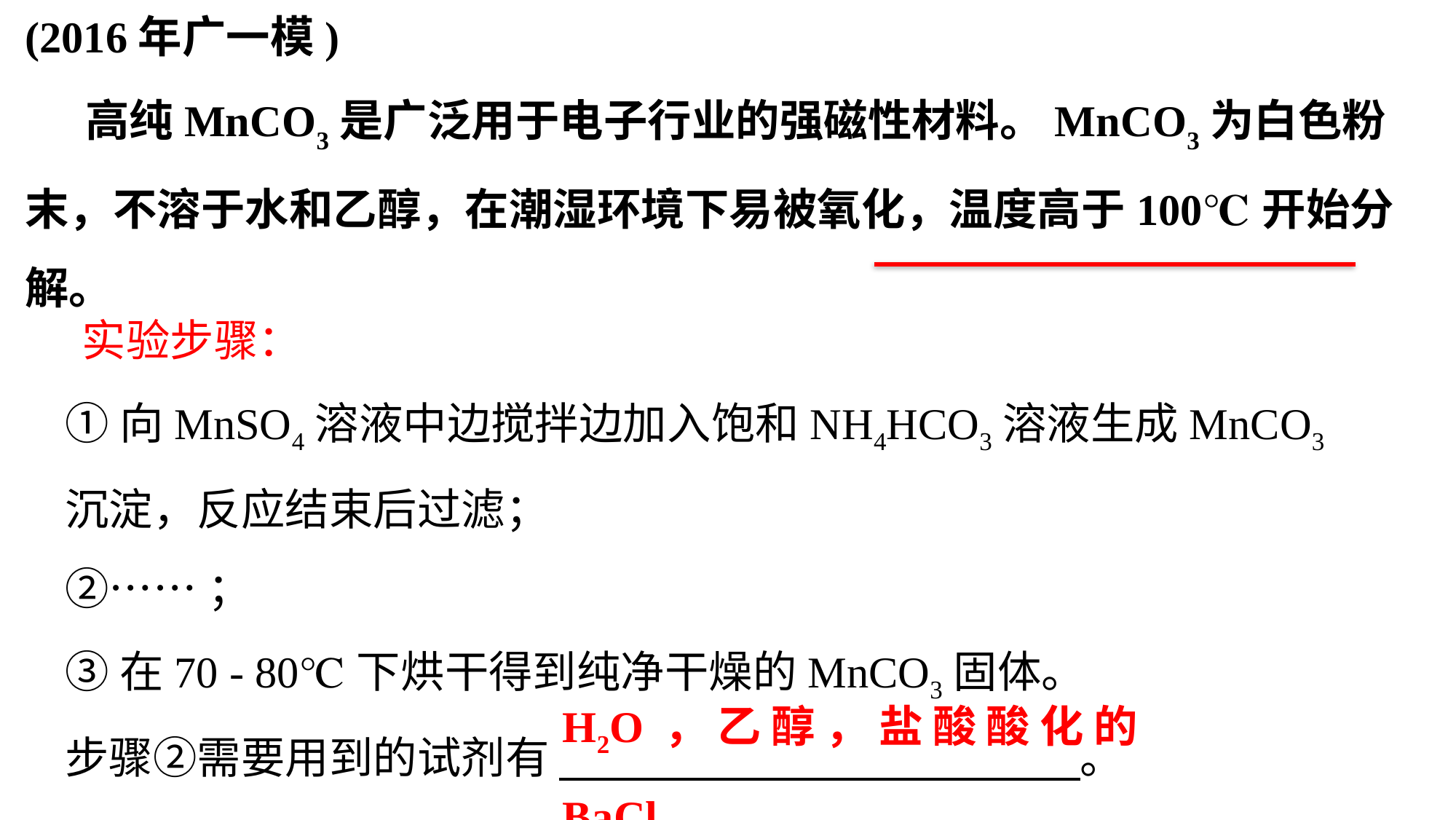

(2016年广一模)
     高纯MnCO3是广泛用于电子行业的强磁性材料。MnCO3为白色粉末，不溶于水和乙醇，在潮湿环境下易被氧化，温度高于100℃开始分解。
 实验步骤：
①向MnSO4溶液中边搅拌边加入饱和NH4HCO3溶液生成MnCO3沉淀，反应结束后过滤；
②……；
③在70 - 80℃下烘干得到纯净干燥的MnCO3固体。
步骤②需要用到的试剂有                                                      。
H2O，乙醇，盐酸酸化的BaCl2